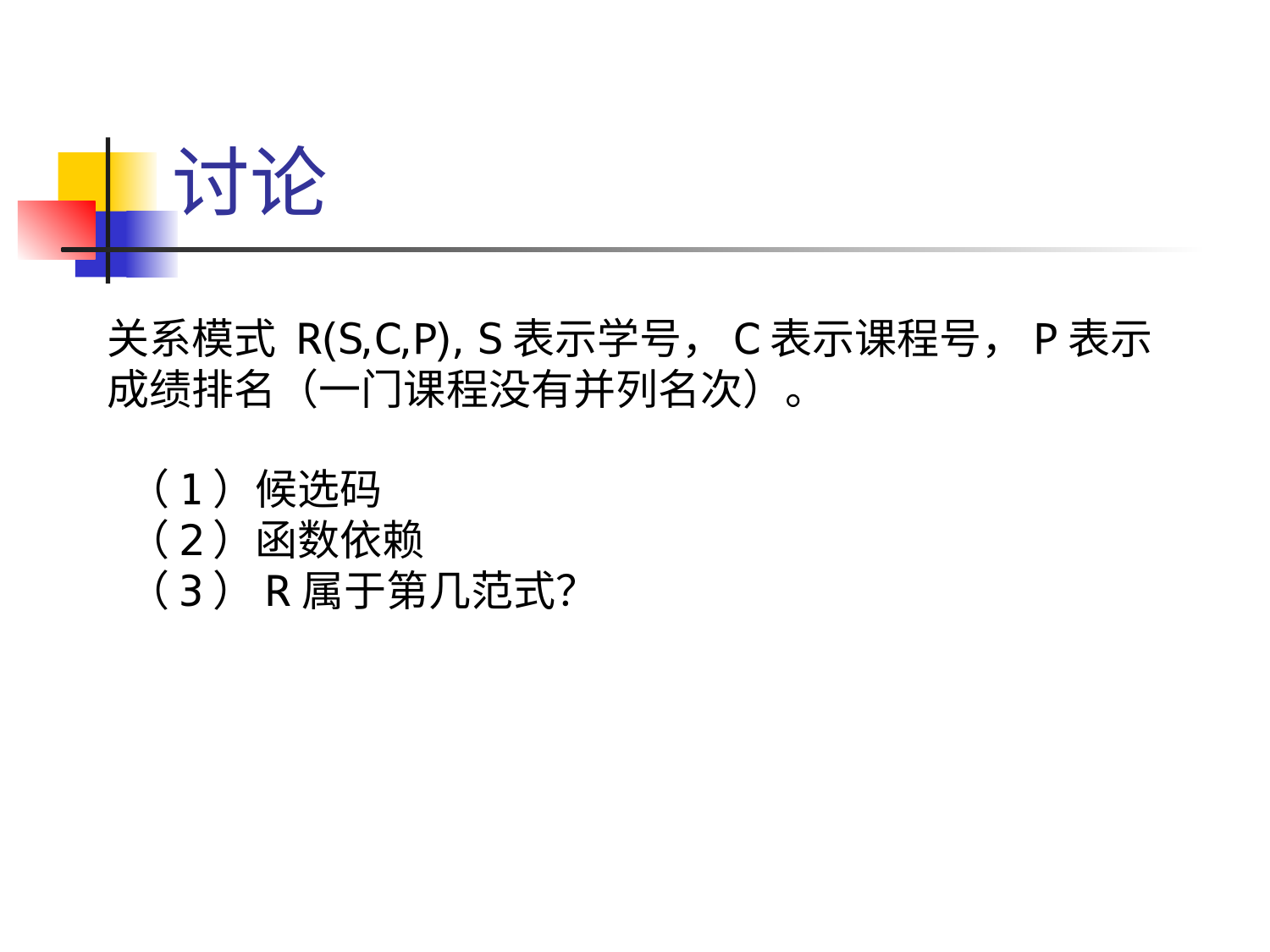

# 讨论
关系模式 R(S,C,P), S表示学号，C表示课程号，P表示成绩排名（一门课程没有并列名次）。
（1）候选码
（2）函数依赖
（3）R属于第几范式？